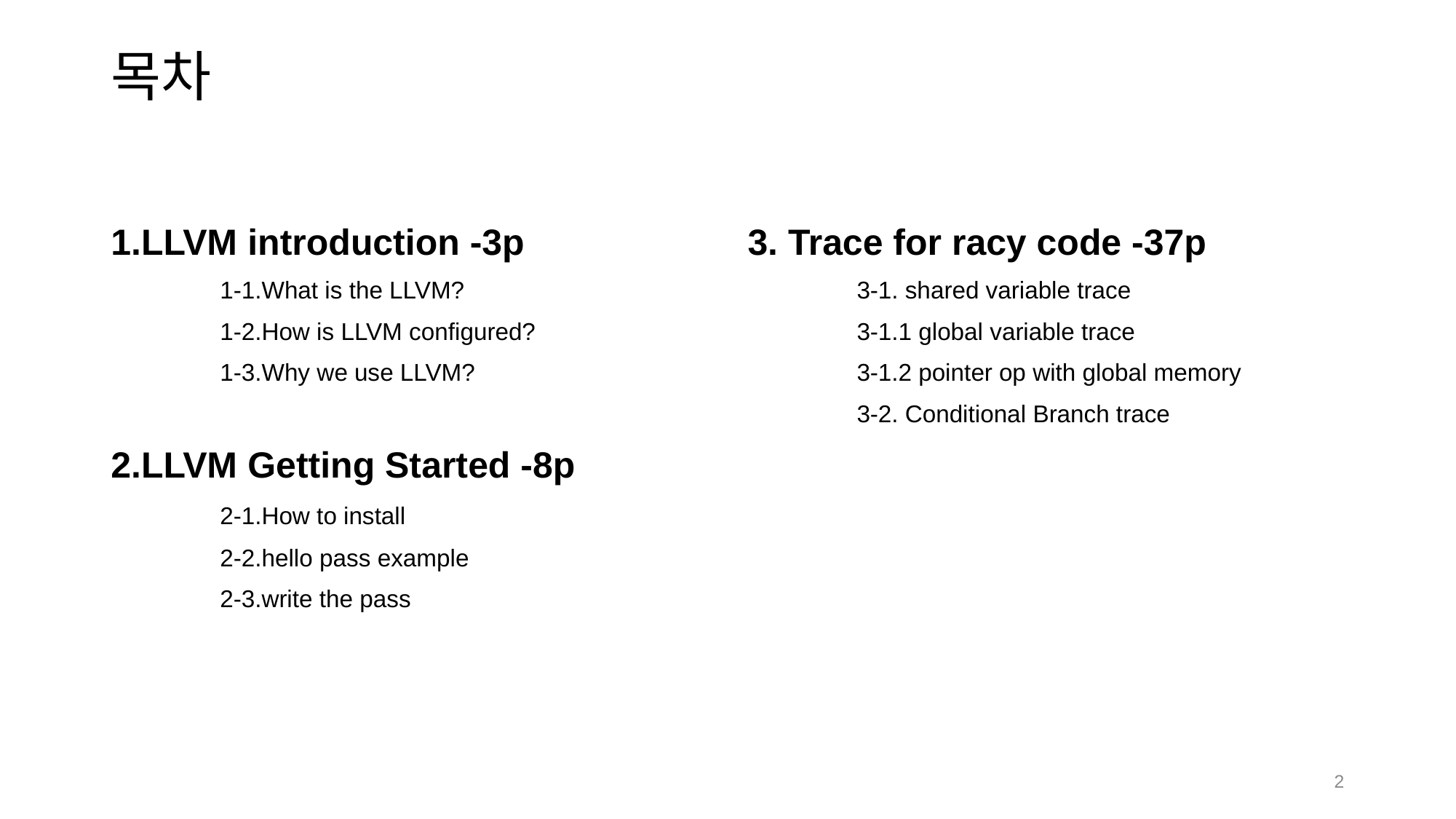

# 목차
1.LLVM introduction -3p
	1-1.What is the LLVM?
	1-2.How is LLVM configured?
	1-3.Why we use LLVM?

2.LLVM Getting Started -8p
	2-1.How to install
	2-2.hello pass example
	2-3.write the pass
3. Trace for racy code -37p
	3-1. shared variable trace
	3-1.1 global variable trace
	3-1.2 pointer op with global memory
	3-2. Conditional Branch trace

2